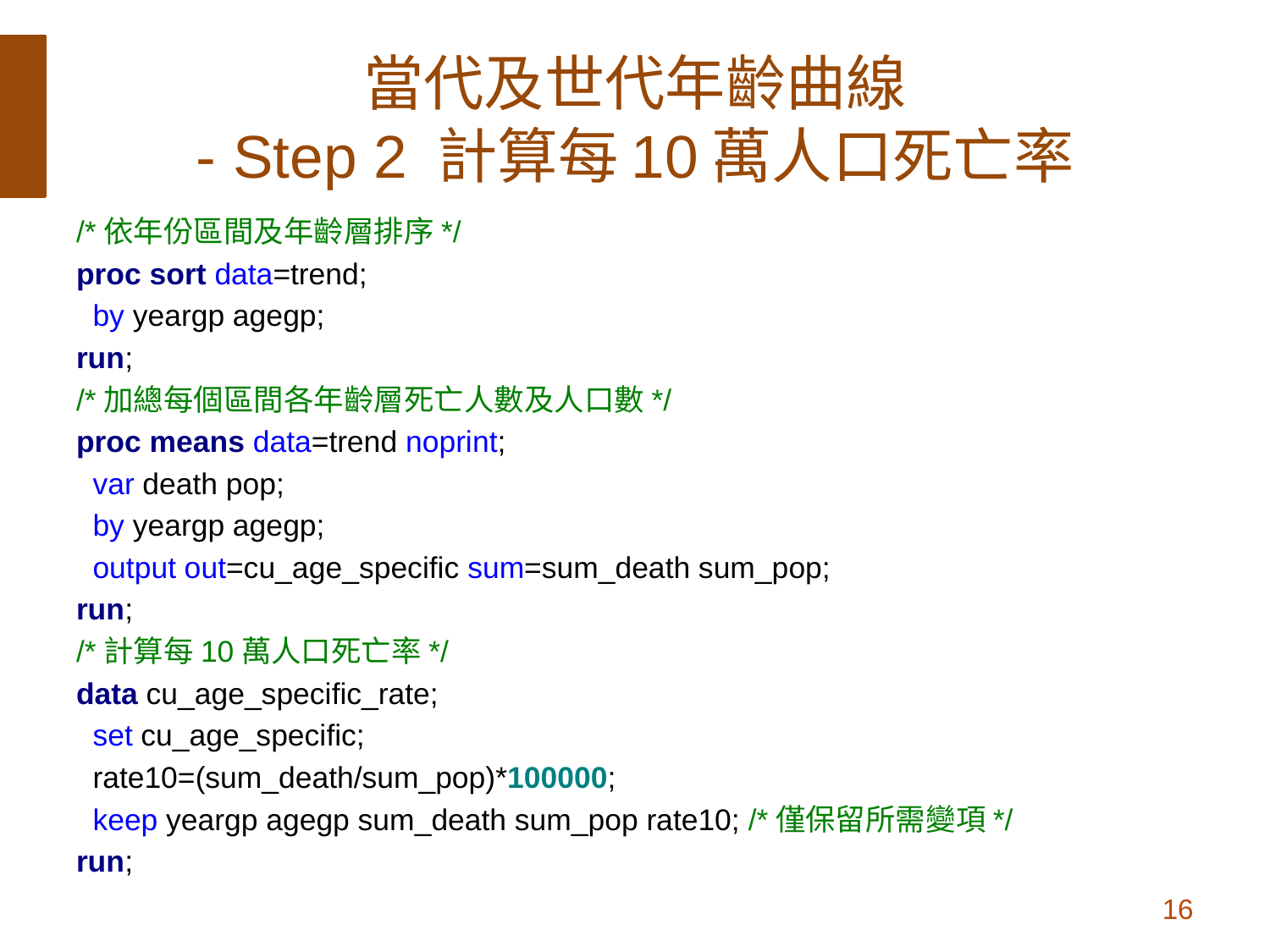

# 當代及世代年齡曲線 - Step 2 計算每10萬人口死亡率
/*依年份區間及年齡層排序*/
proc sort data=trend;
  by yeargp agegp;
run;
/*加總每個區間各年齡層死亡人數及人口數*/
proc means data=trend noprint;
  var death pop;
  by yeargp agegp;
  output out=cu_age_specific sum=sum_death sum_pop;
run;
/*­計算每10萬人口死亡率*/
data cu_age_specific_rate;
  set cu_age_specific;
  rate10=(sum_death/sum_pop)*100000;
  keep yeargp agegp sum_death sum_pop rate10; /*­僅保留所需變項*/
run;
16